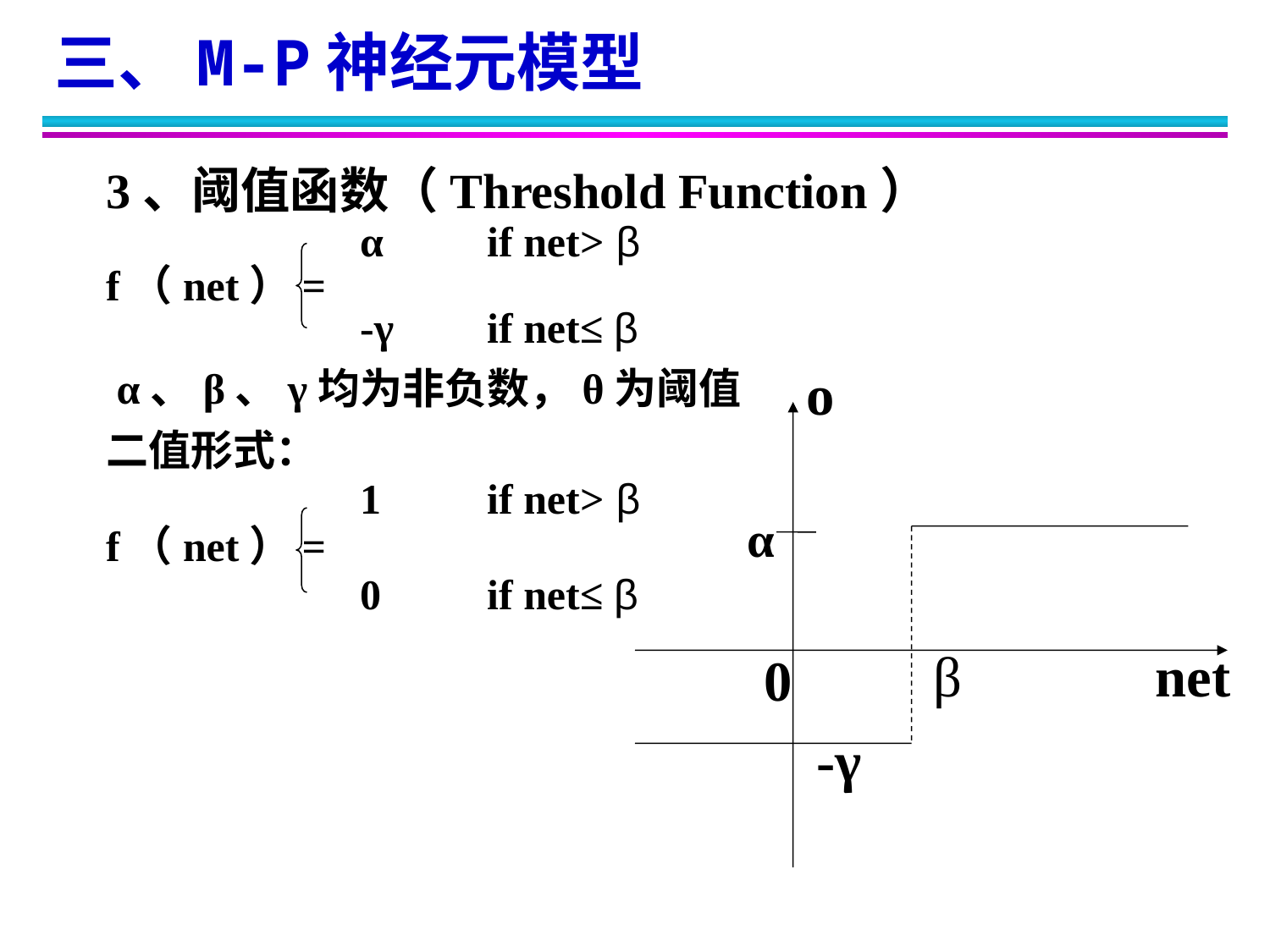

三、M-P神经元模型
	3、阈值函数（Threshold Function）
			α	if net> β
	f（net）=
			-γ	if net≤ β
	 α、β、γ均为非负数，θ为阈值
	二值形式：
			1	if net> β
	f（net）=
			0	if net≤ β

o

α
β
net
0
-γ